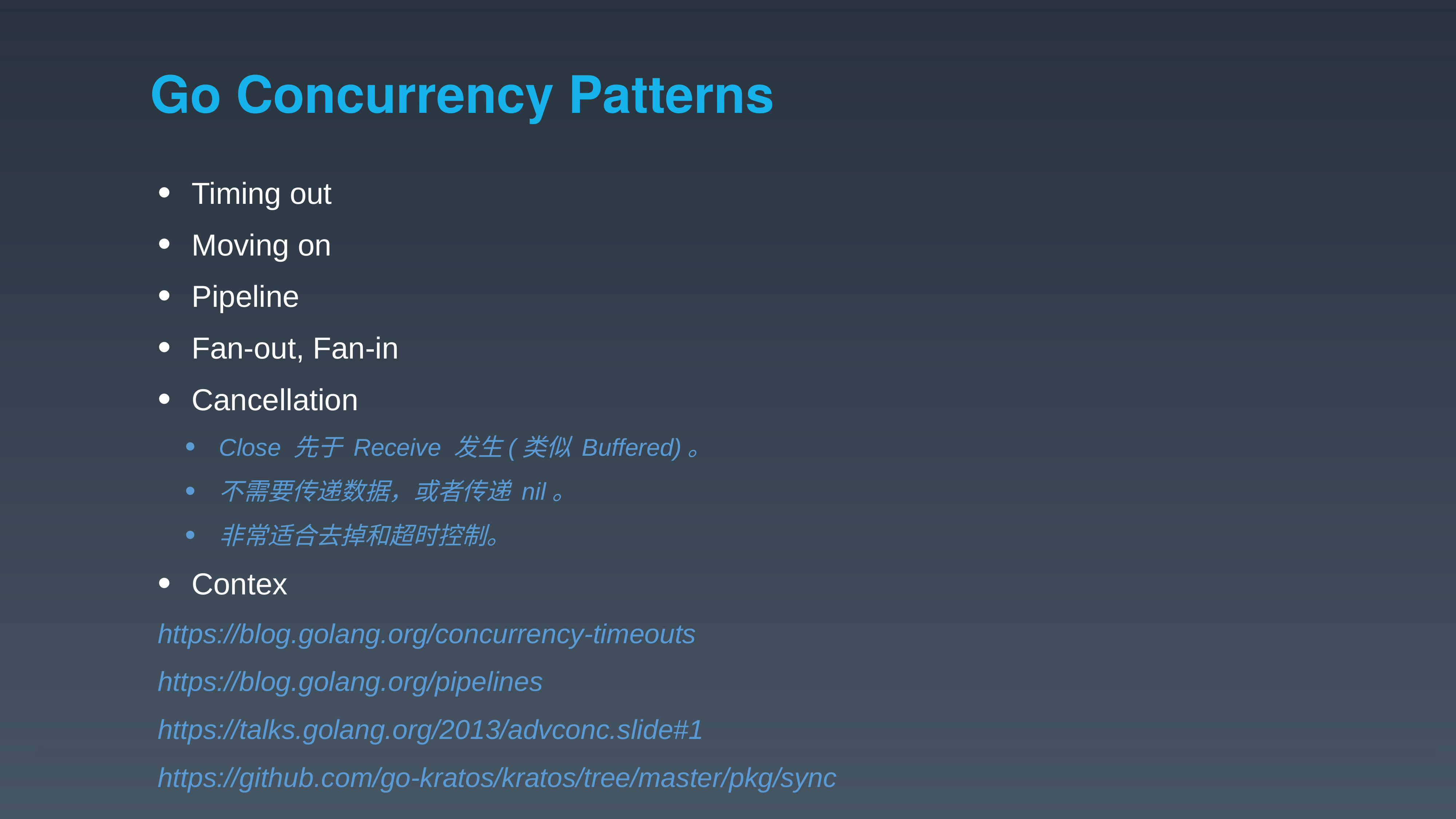

# Go Concurrency Patterns
Timing out
Moving on
Pipeline
Fan-out, Fan-in
Cancellation
Close 先于 Receive 发生(类似 Buffered)。
不需要传递数据，或者传递 nil。
非常适合去掉和超时控制。
Contex
https://blog.golang.org/concurrency-timeouts
https://blog.golang.org/pipelines
https://talks.golang.org/2013/advconc.slide#1
https://github.com/go-kratos/kratos/tree/master/pkg/sync